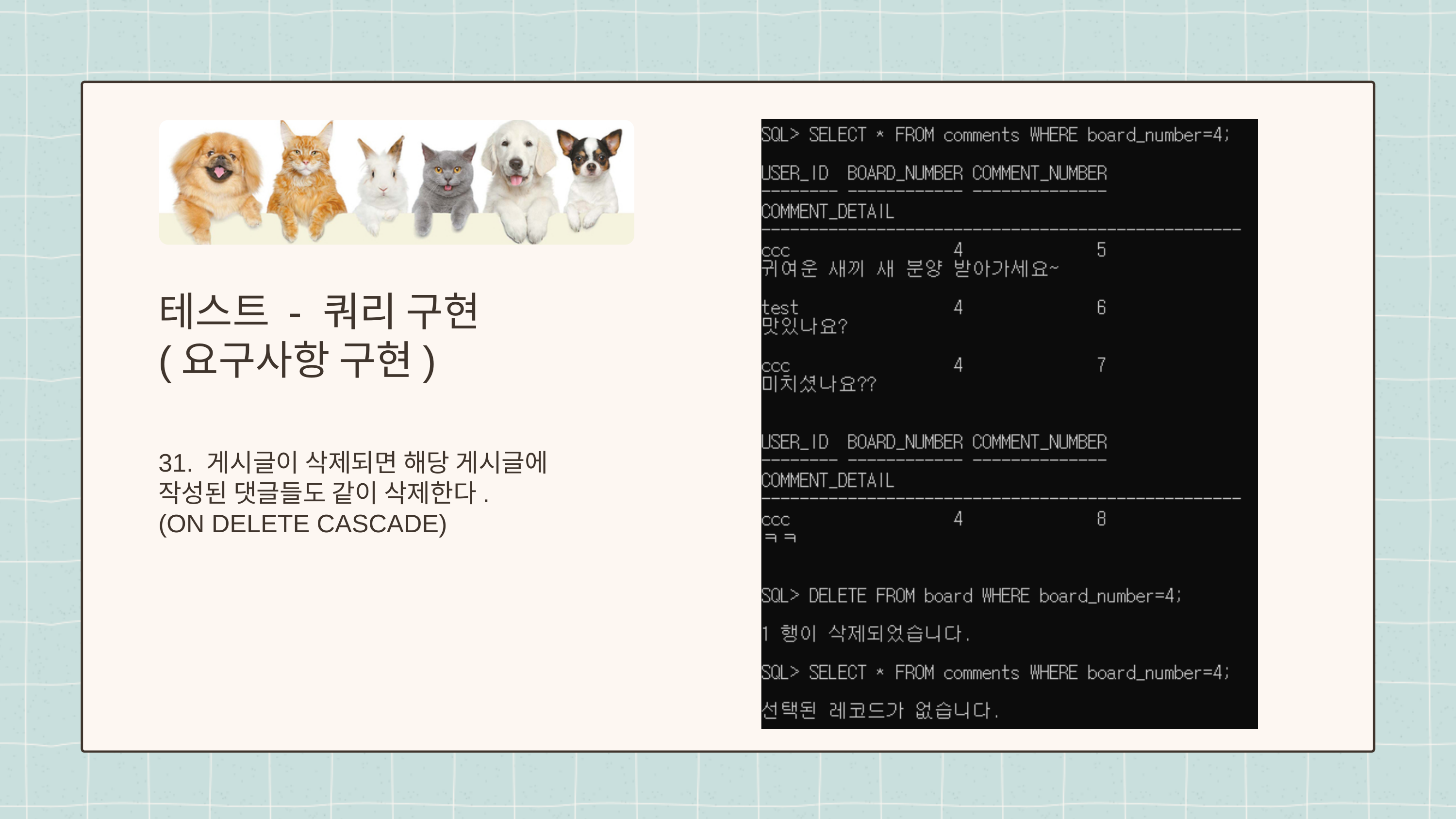

테스트 - 쿼리 구현
(요구사항 구현)
31. 게시글이 삭제되면 해당 게시글에 작성된 댓글들도 같이 삭제한다.
(ON DELETE CASCADE)